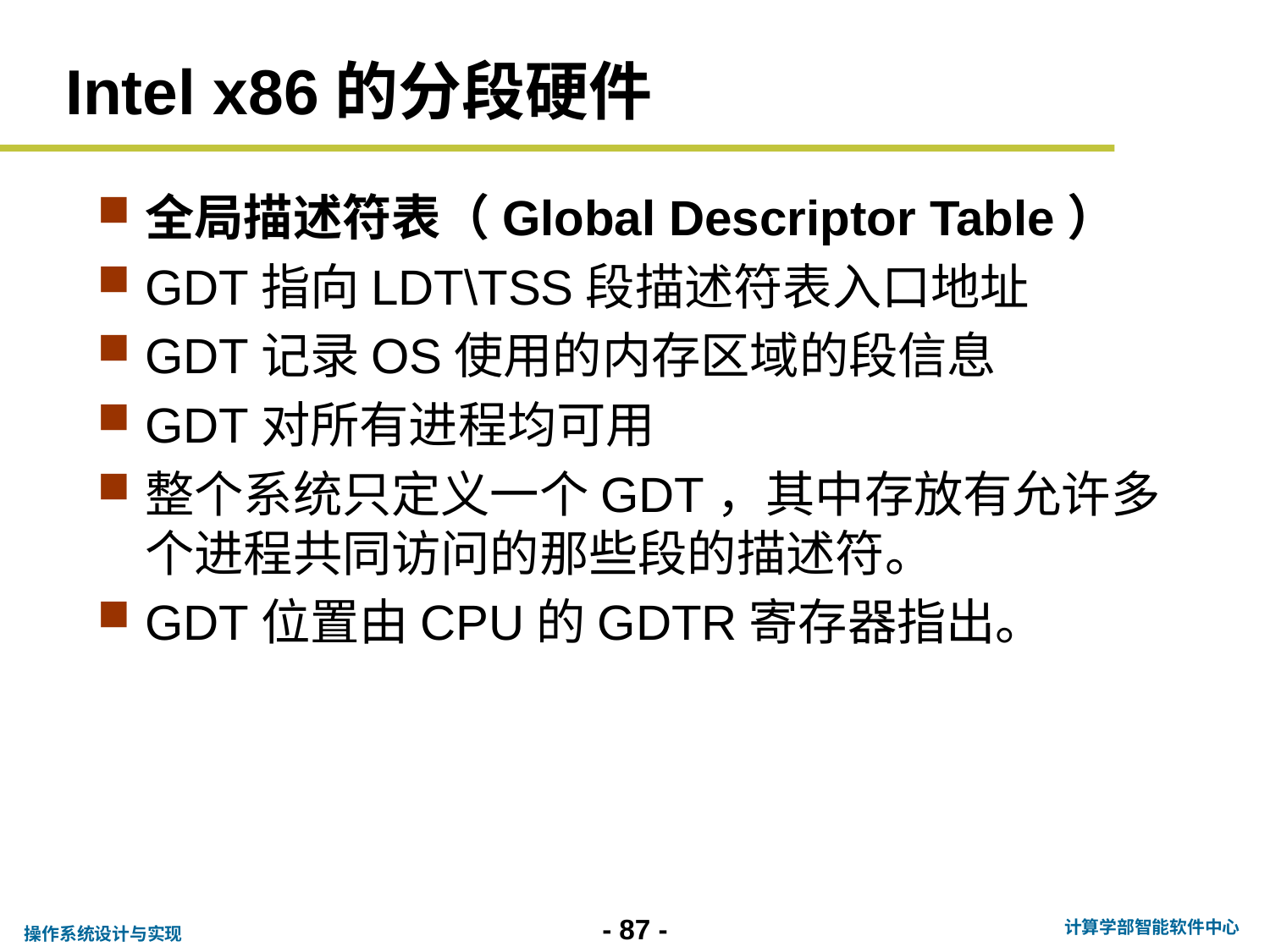

# Intel x86的分段硬件
全局描述符表（Global Descriptor Table）
GDT指向LDT\TSS段描述符表入口地址
GDT记录OS使用的内存区域的段信息
GDT对所有进程均可用
整个系统只定义一个GDT，其中存放有允许多个进程共同访问的那些段的描述符。
GDT位置由CPU的GDTR寄存器指出。